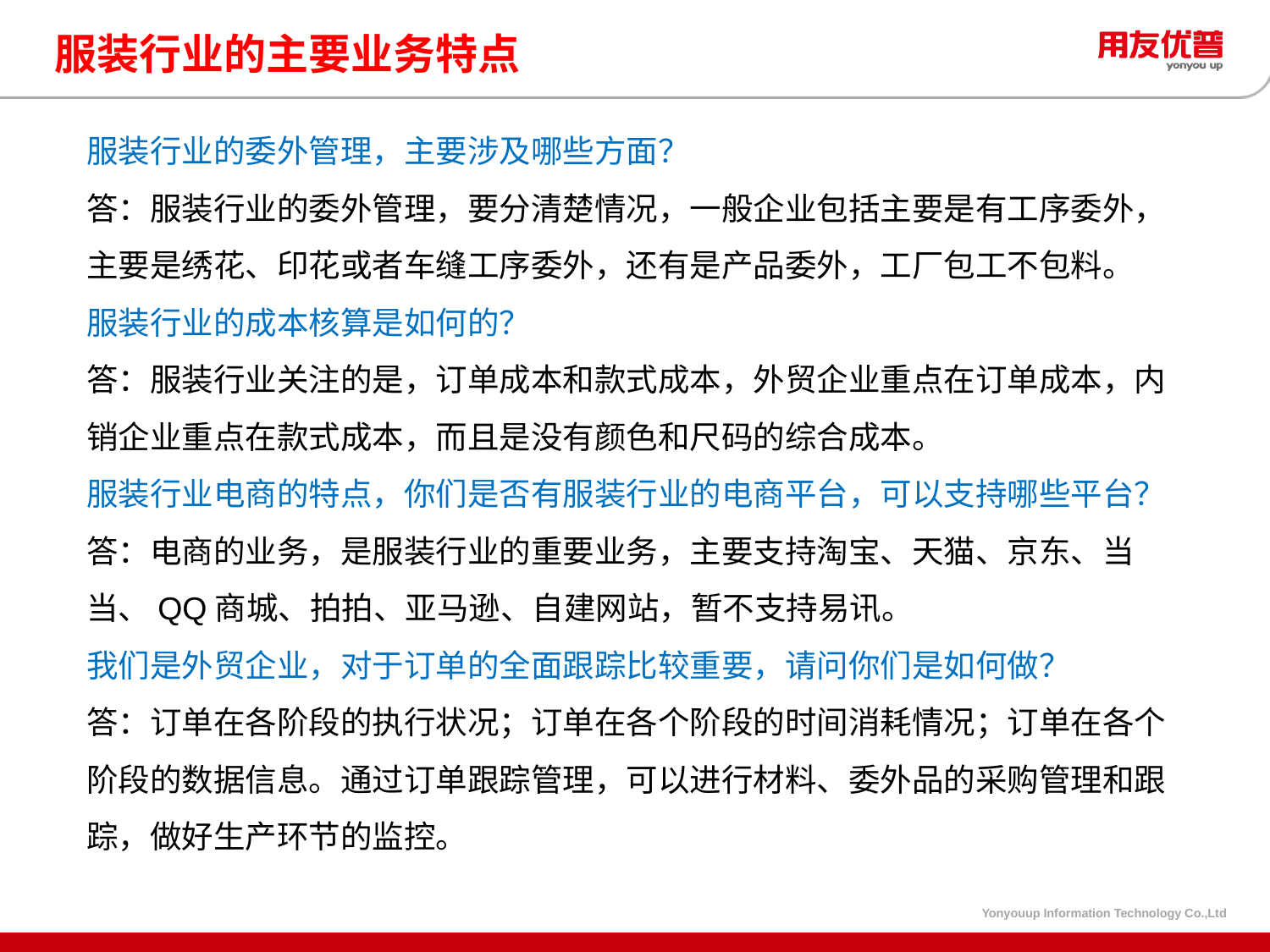

# 服装行业的主要业务特点
服装行业的委外管理，主要涉及哪些方面？
答：服装行业的委外管理，要分清楚情况，一般企业包括主要是有工序委外，主要是绣花、印花或者车缝工序委外，还有是产品委外，工厂包工不包料。
服装行业的成本核算是如何的？
答：服装行业关注的是，订单成本和款式成本，外贸企业重点在订单成本，内销企业重点在款式成本，而且是没有颜色和尺码的综合成本。
服装行业电商的特点，你们是否有服装行业的电商平台，可以支持哪些平台？
答：电商的业务，是服装行业的重要业务，主要支持淘宝、天猫、京东、当当、QQ商城、拍拍、亚马逊、自建网站，暂不支持易讯。
我们是外贸企业，对于订单的全面跟踪比较重要，请问你们是如何做？
答：订单在各阶段的执行状况；订单在各个阶段的时间消耗情况；订单在各个阶段的数据信息。通过订单跟踪管理，可以进行材料、委外品的采购管理和跟踪，做好生产环节的监控。